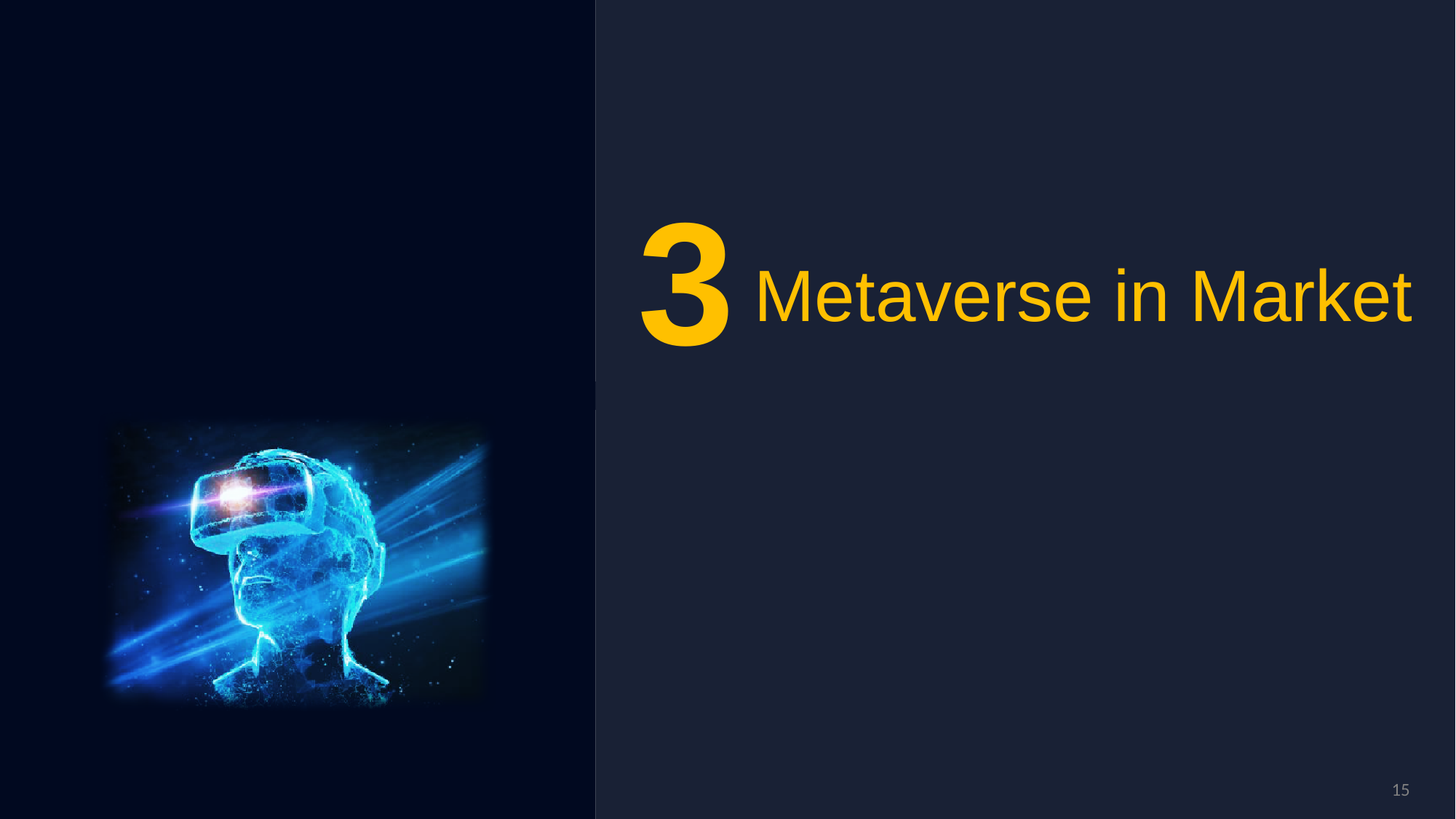

3
Metaverse in Market
시장현황과 사례 분석
15